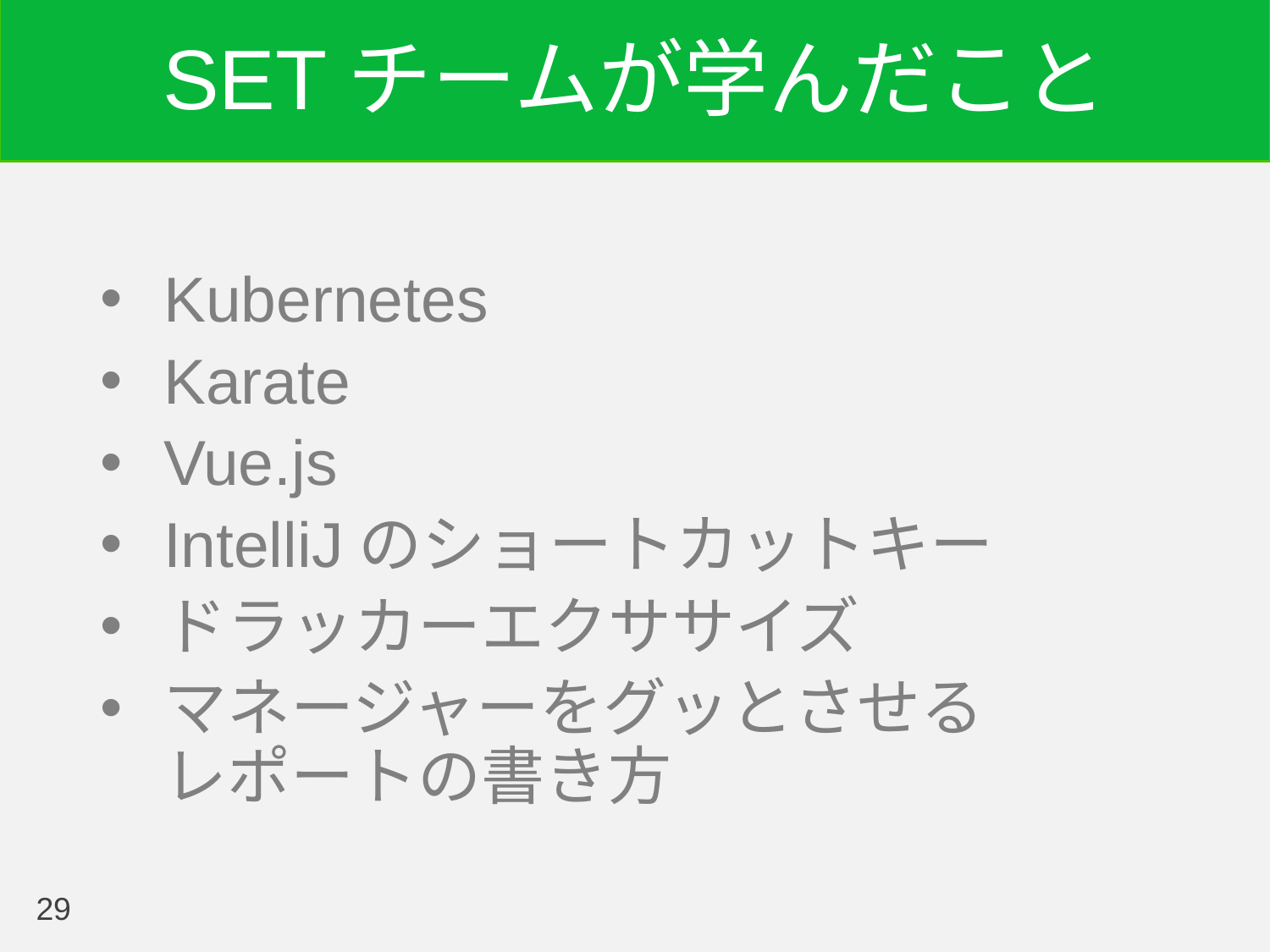

# SETチームが学んだこと
Kubernetes
Karate
Vue.js
IntelliJのショートカットキー
ドラッカーエクササイズ
マネージャーをグッとさせる
レポートの書き方
29